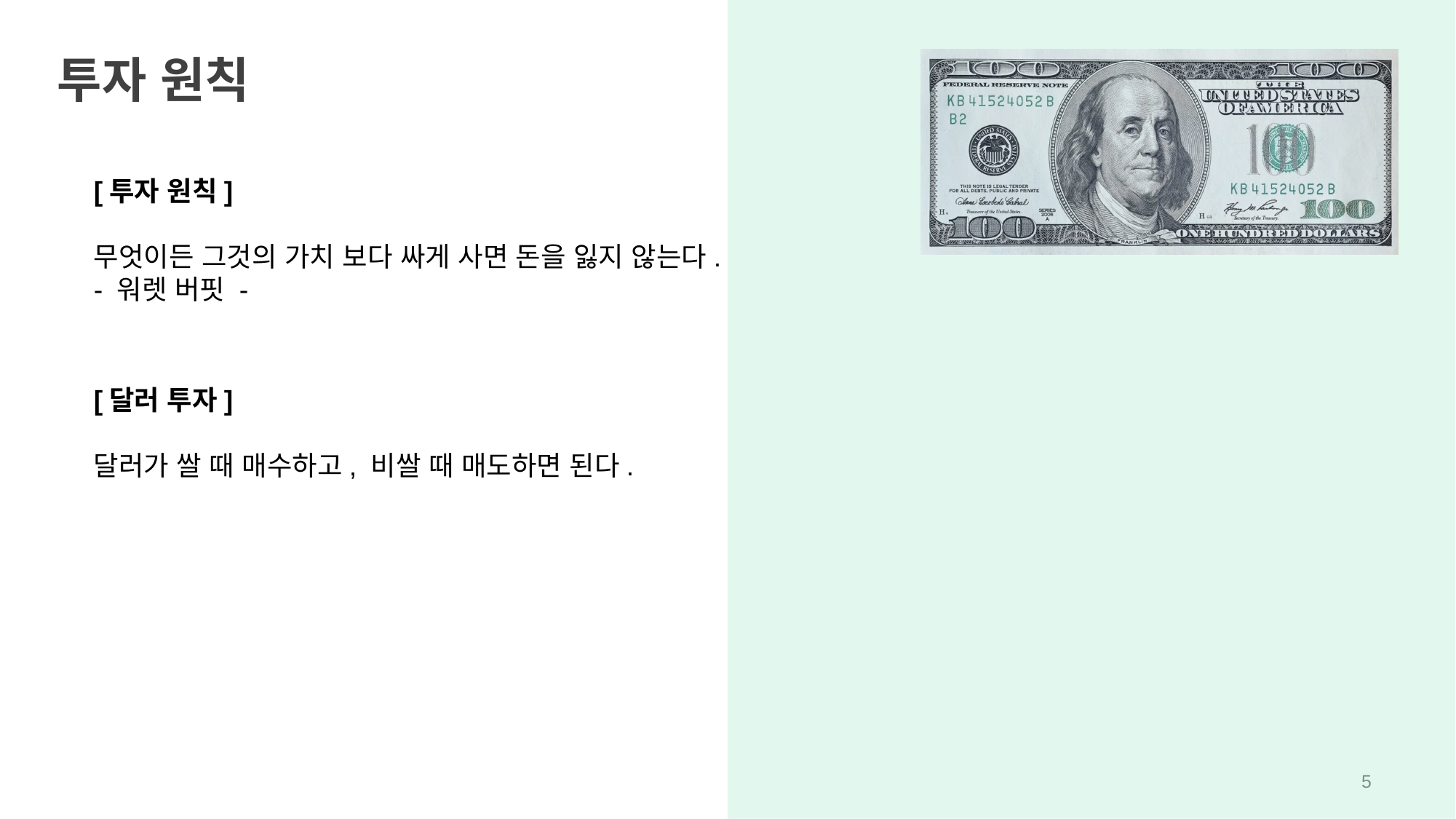

투자 원칙
[투자 원칙]

무엇이든 그것의 가치 보다 싸게 사면 돈을 잃지 않는다.
- 워렛 버핏 -
[달러 투자]

달러가 쌀 때 매수하고, 비쌀 때 매도하면 된다.
5